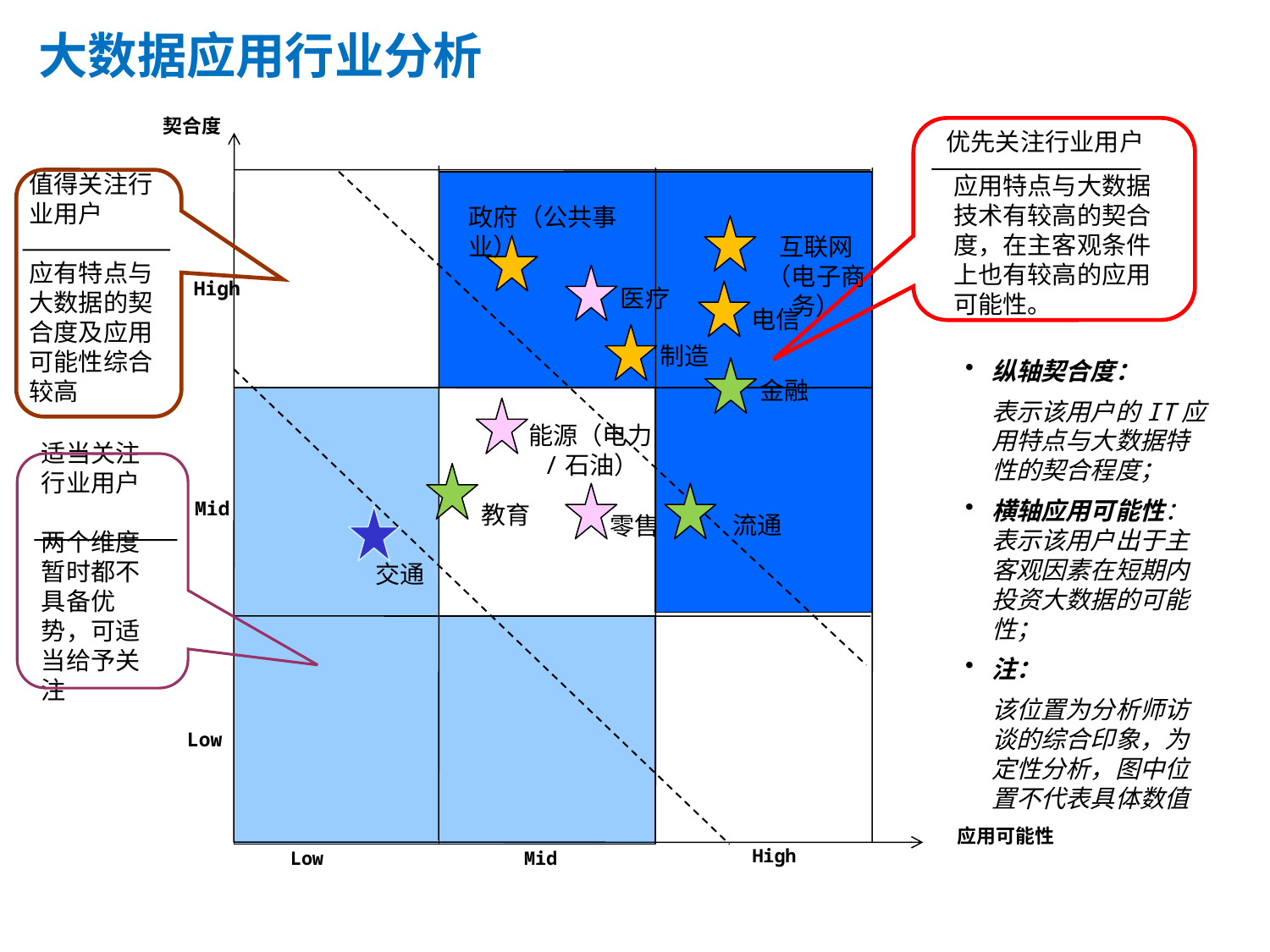

大数据应用行业分析
契合度

优先关注行业用户
值得关注行业用户

应有特点与大数据的契合度及应用可能性综合较高

应用特点与大数据技术有较高的契合度，在主客观条件上也有较高的应用可能性。

政府（公共事业）

互联网（电子商务）

医疗
High

电信

制造
纵轴契合度：
	表示该用户的IT应用特点与大数据特性的契合程度；
横轴应用可能性：表示该用户出于主客观因素在短期内投资大数据的可能性；
注：
	该位置为分析师访谈的综合印象，为定性分析，图中位置不代表具体数值

金融

能源（电力/石油）
适当关注行业用户

两个维度暂时都不具备优势，可适当给予关注

教育
Mid
流通
零售

交通

Low
应用可能性
High
Low
Mid